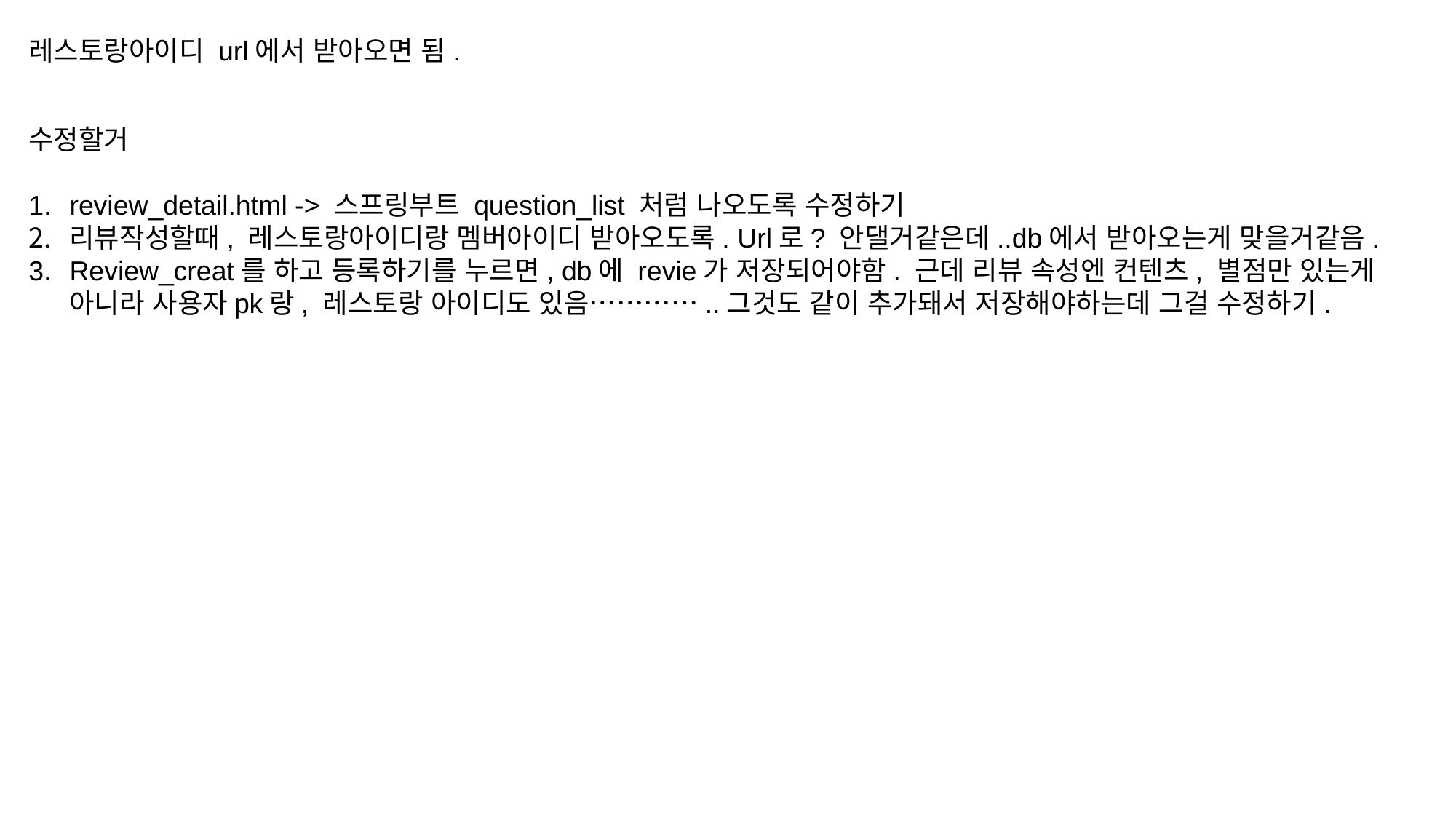

레스토랑아이디 url에서 받아오면 됨.
수정할거

review_detail.html -> 스프링부트 question_list 처럼 나오도록 수정하기
리뷰작성할때, 레스토랑아이디랑 멤버아이디 받아오도록. Url로? 안댈거같은데..db에서 받아오는게 맞을거같음.
Review_creat를 하고 등록하기를 누르면, db에 revie가 저장되어야함. 근데 리뷰 속성엔 컨텐츠, 별점만 있는게 아니라 사용자pk랑, 레스토랑 아이디도 있음…………..그것도 같이 추가돼서 저장해야하는데 그걸 수정하기.